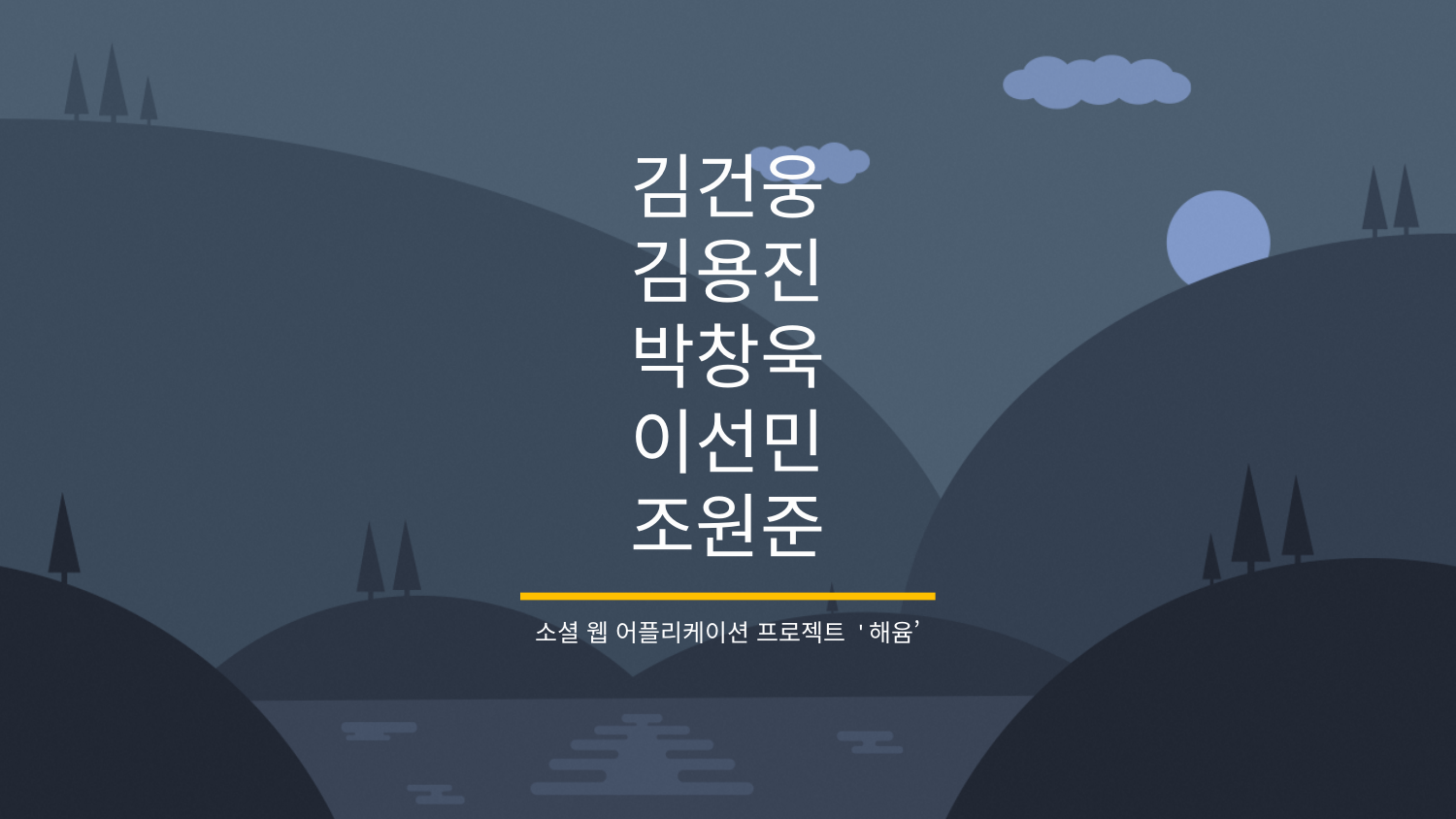

김건웅
김용진
박창욱
이선민
조원준

소셜 웹 어플리케이션 프로젝트 '해윰’